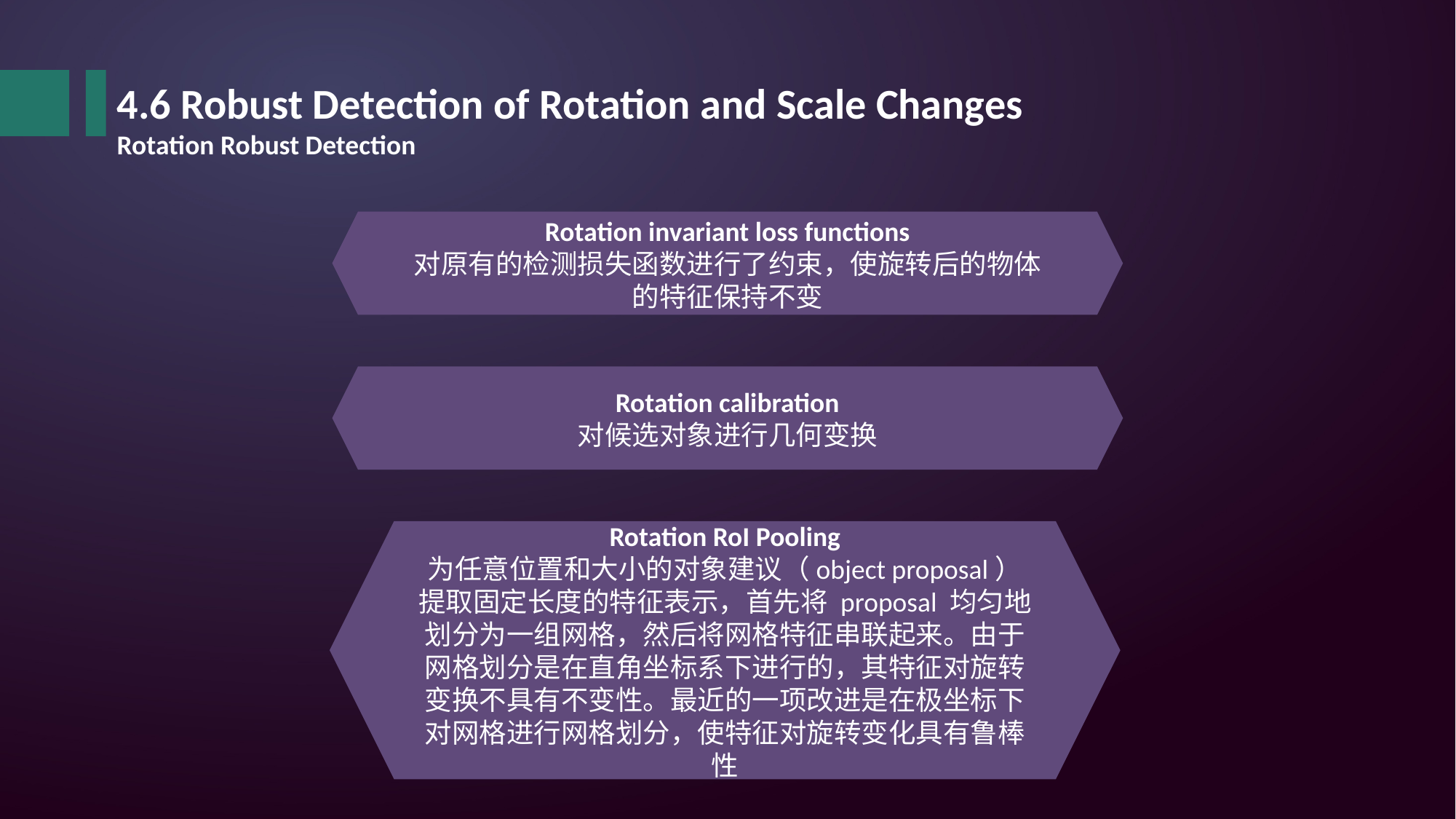

4.6 Robust Detection of Rotation and Scale Changes
Rotation Robust Detection

Rotation invariant loss functions
对原有的检测损失函数进行了约束，使旋转后的物体的特征保持不变
Rotation calibration
对候选对象进行几何变换
Rotation RoI Pooling
为任意位置和大小的对象建议（object proposal）提取固定长度的特征表示，首先将 proposal 均匀地划分为一组网格，然后将网格特征串联起来。由于网格划分是在直角坐标系下进行的，其特征对旋转变换不具有不变性。最近的一项改进是在极坐标下对网格进行网格划分，使特征对旋转变化具有鲁棒性